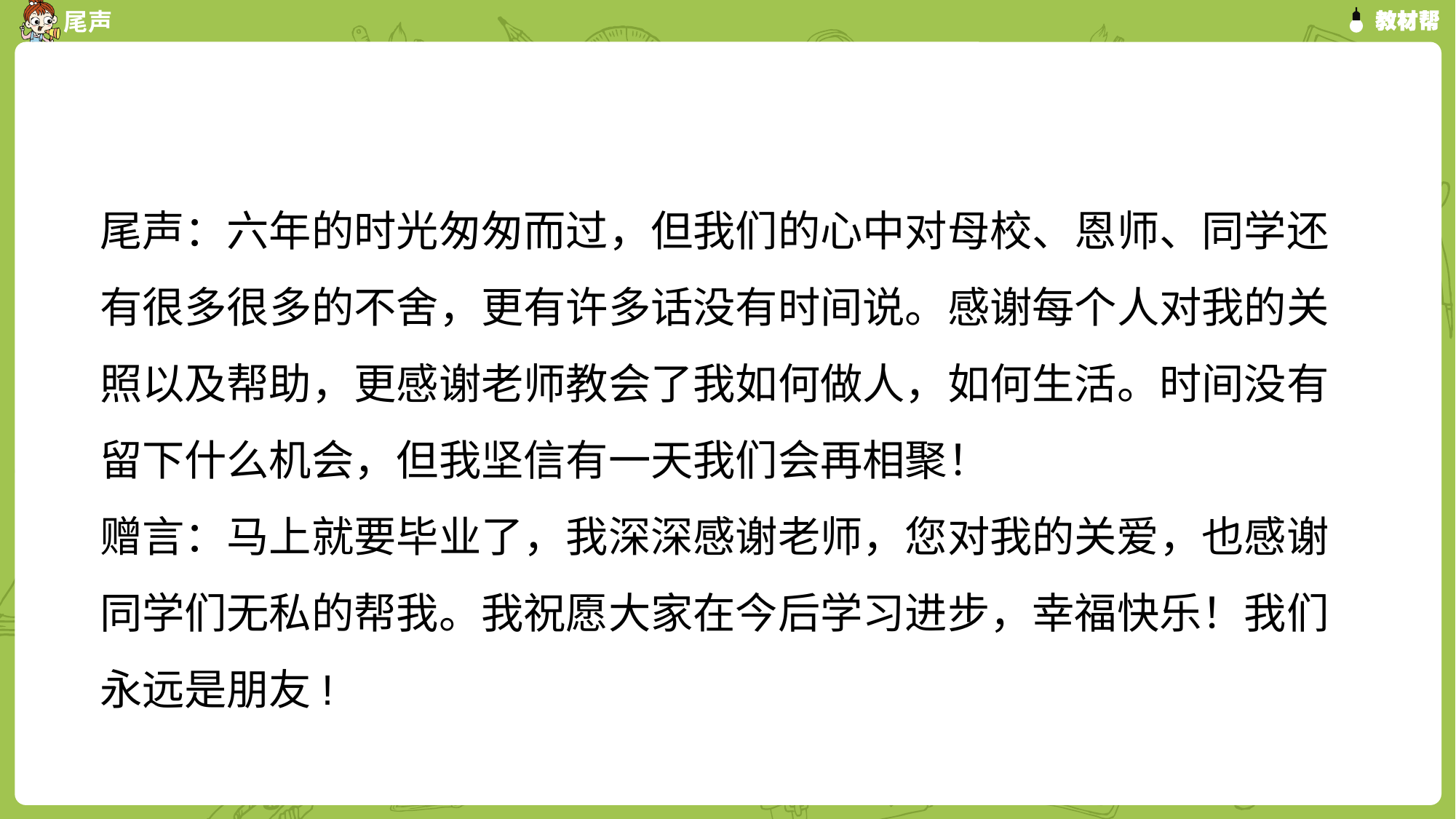

尾声：六年的时光匆匆而过，但我们的心中对母校、恩师、同学还有很多很多的不舍，更有许多话没有时间说。感谢每个人对我的关照以及帮助，更感谢老师教会了我如何做人，如何生活。时间没有留下什么机会，但我坚信有一天我们会再相聚！
赠言：马上就要毕业了，我深深感谢老师，您对我的关爱，也感谢同学们无私的帮我。我祝愿大家在今后学习进步，幸福快乐！我们永远是朋友!